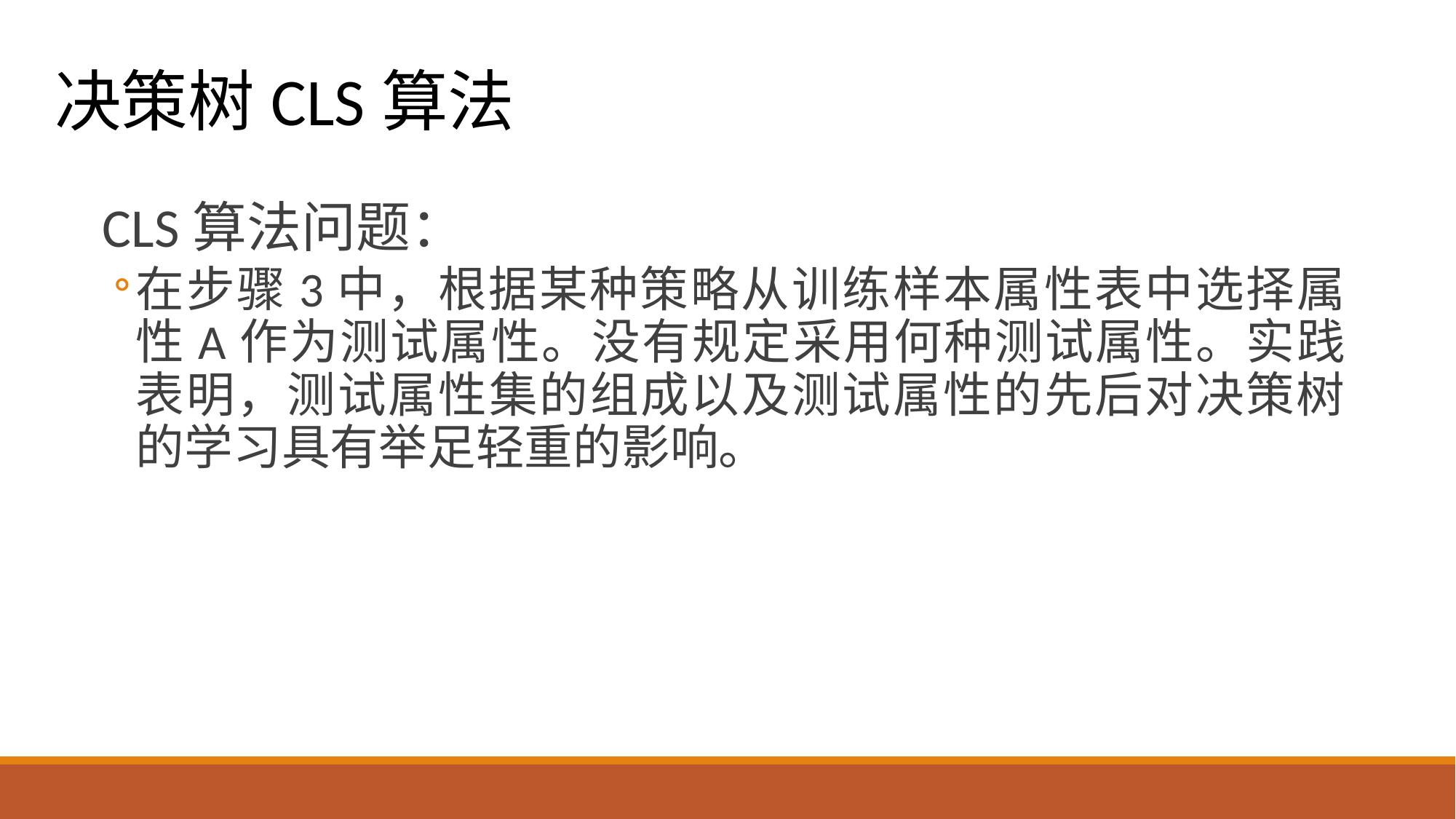

决策树CLS算法
CLS算法问题：
在步骤3中，根据某种策略从训练样本属性表中选择属性A作为测试属性。没有规定采用何种测试属性。实践表明，测试属性集的组成以及测试属性的先后对决策树的学习具有举足轻重的影响。